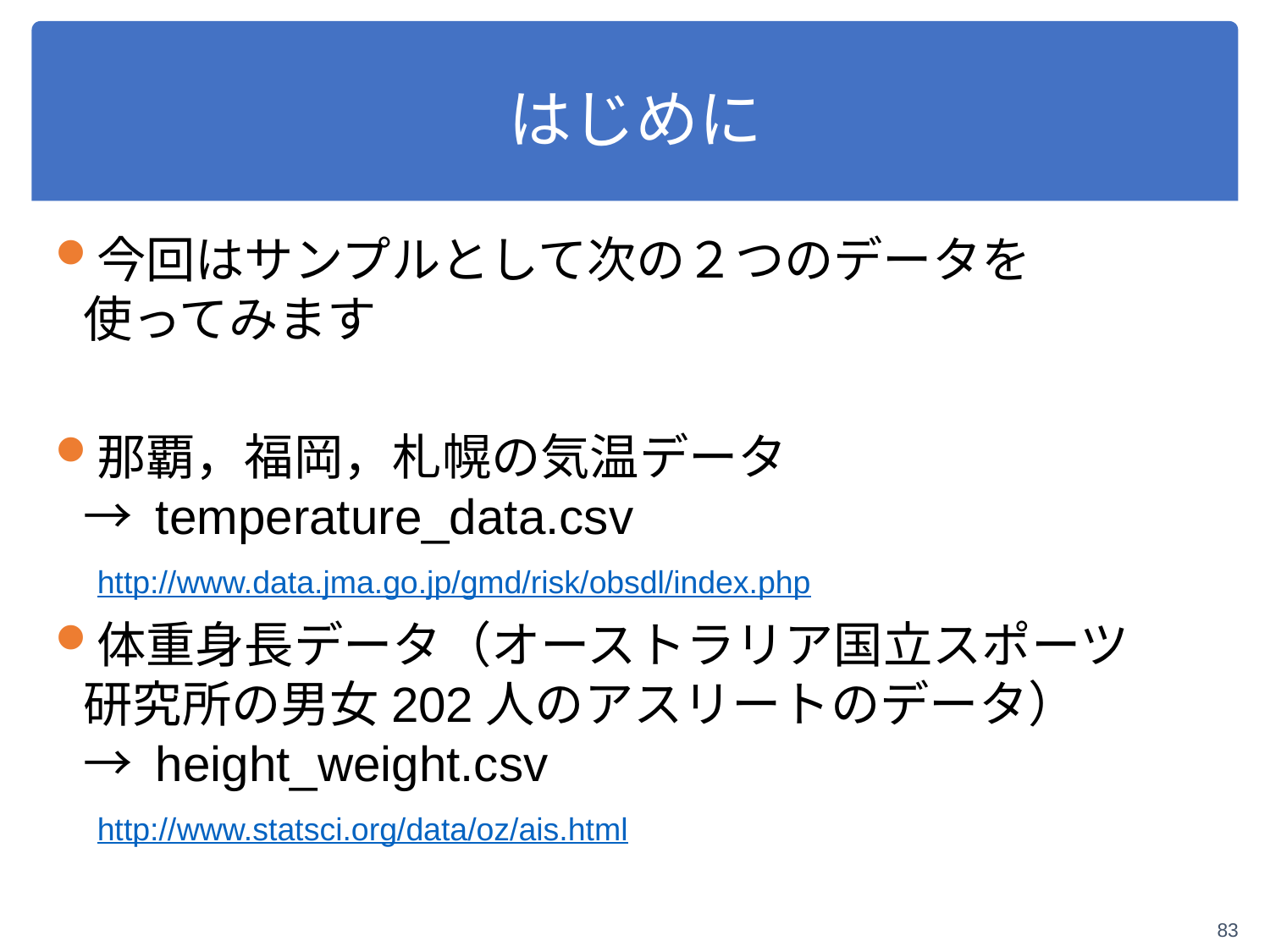

83
# はじめに
今回はサンプルとして次の２つのデータを
使ってみます

那覇，福岡，札幌の気温データ
→ temperature_data.csv
 http://www.data.jma.go.jp/gmd/risk/obsdl/index.php
体重身長データ（オーストラリア国立スポーツ
研究所の男女202人のアスリートのデータ）
→ height_weight.csv
 http://www.statsci.org/data/oz/ais.html